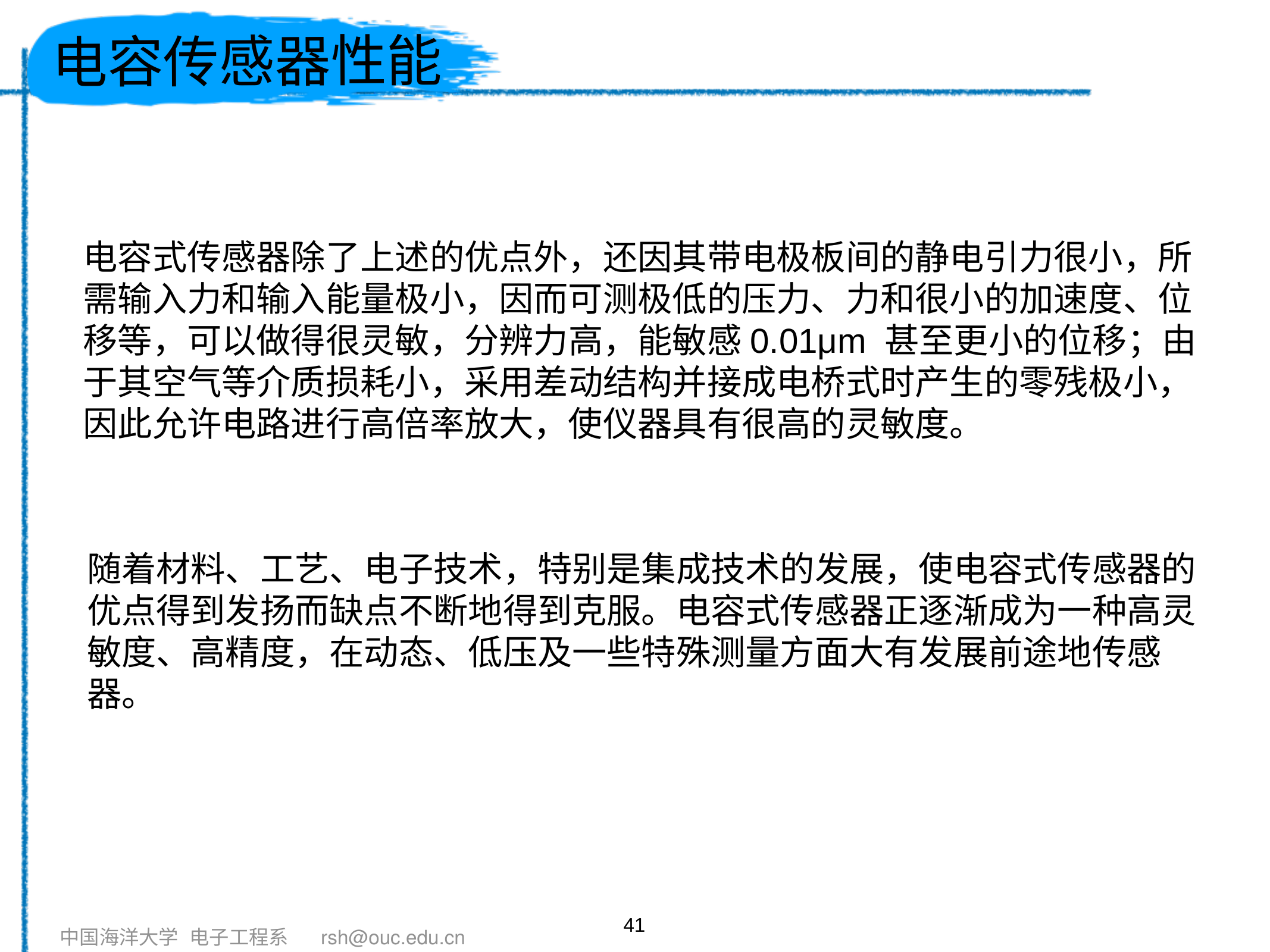

# 电容传感器性能
电容式传感器除了上述的优点外，还因其带电极板间的静电引力很小，所需输入力和输入能量极小，因而可测极低的压力、力和很小的加速度、位移等，可以做得很灵敏，分辨力高，能敏感0.01μm 甚至更小的位移；由于其空气等介质损耗小，采用差动结构并接成电桥式时产生的零残极小，因此允许电路进行高倍率放大，使仪器具有很高的灵敏度。
随着材料、工艺、电子技术，特别是集成技术的发展，使电容式传感器的优点得到发扬而缺点不断地得到克服。电容式传感器正逐渐成为一种高灵敏度、高精度，在动态、低压及一些特殊测量方面大有发展前途地传感器。
41